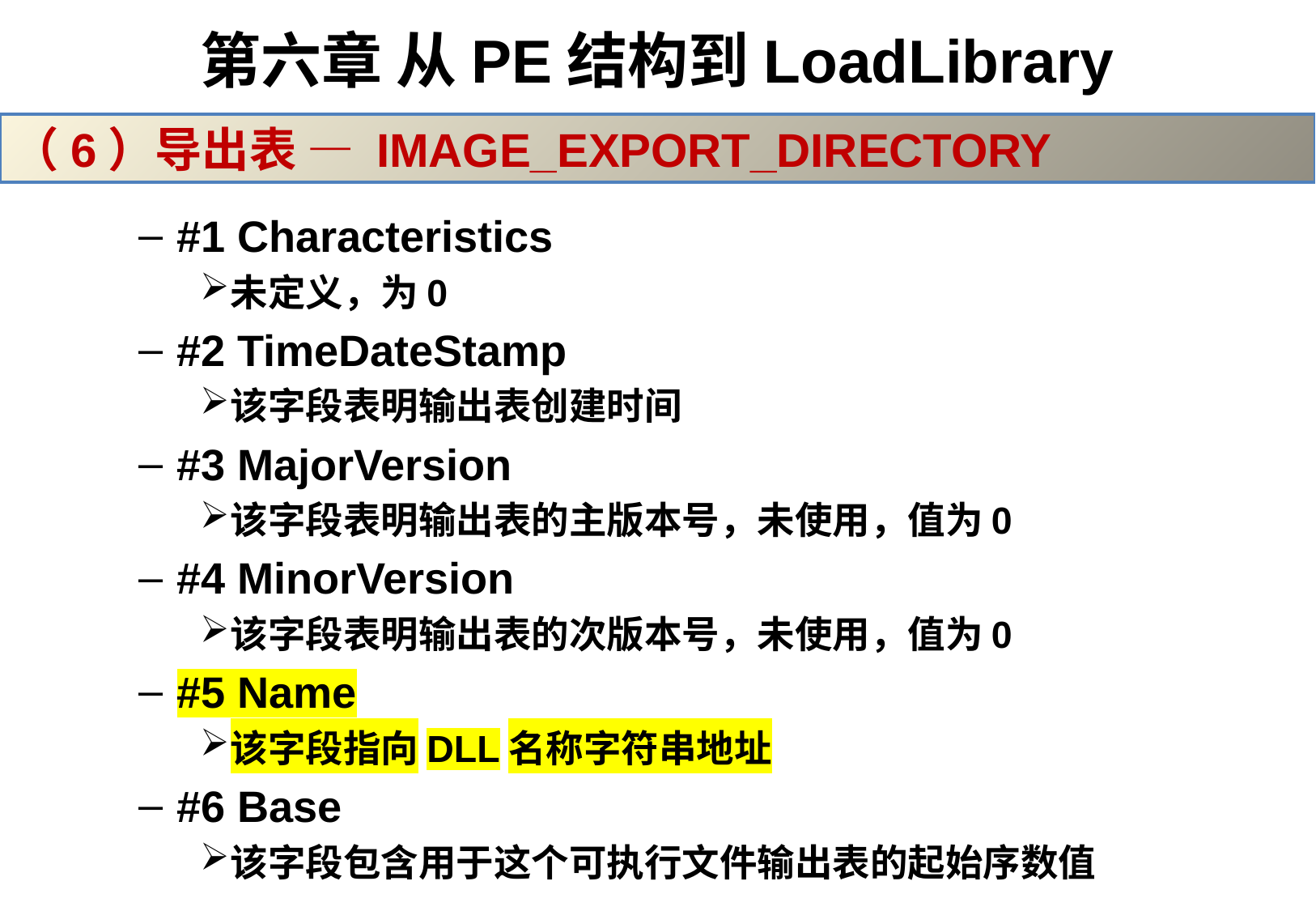

# 第六章 从PE结构到LoadLibrary
（6）导出表 — IMAGE_EXPORT_DIRECTORY
#1 Characteristics
未定义，为0
#2 TimeDateStamp
该字段表明输出表创建时间
#3 MajorVersion
该字段表明输出表的主版本号，未使用，值为0
#4 MinorVersion
该字段表明输出表的次版本号，未使用，值为0
#5 Name
该字段指向DLL名称字符串地址
#6 Base
该字段包含用于这个可执行文件输出表的起始序数值